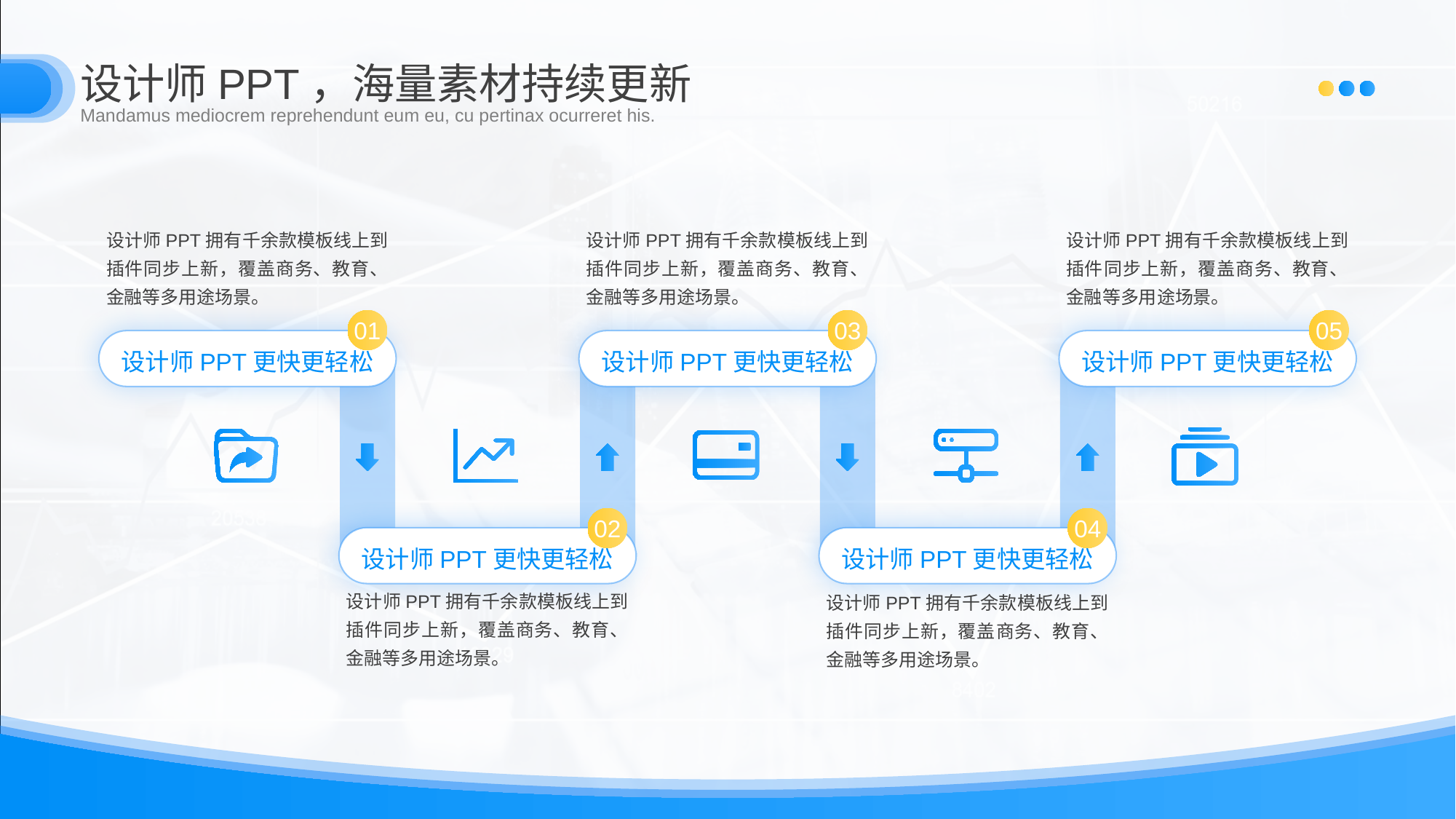

设计师PPT，海量素材持续更新

Mandamus mediocrem reprehendunt eum eu, cu pertinax ocurreret his.

设计师PPT拥有千余款模板线上到插件同步上新，覆盖商务、教育、金融等多用途场景。
设计师PPT拥有千余款模板线上到插件同步上新，覆盖商务、教育、金融等多用途场景。
设计师PPT拥有千余款模板线上到插件同步上新，覆盖商务、教育、金融等多用途场景。
01
03
05
设计师PPT更快更轻松
设计师PPT更快更轻松
设计师PPT更快更轻松

02
04
设计师PPT更快更轻松
设计师PPT更快更轻松
设计师PPT拥有千余款模板线上到插件同步上新，覆盖商务、教育、金融等多用途场景。
设计师PPT拥有千余款模板线上到插件同步上新，覆盖商务、教育、金融等多用途场景。